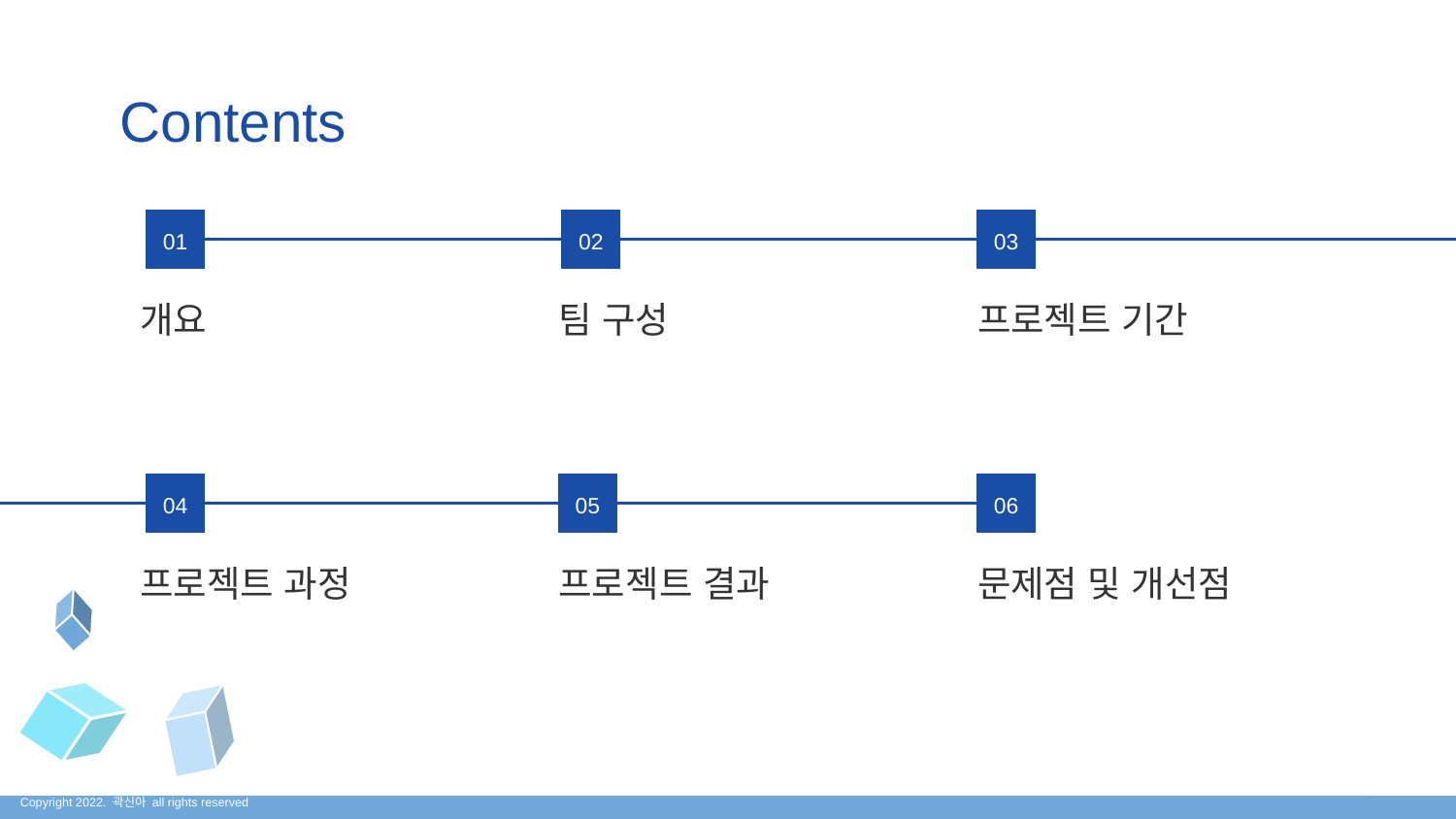

Contents
01
02
03
개요
팀 구성
프로젝트 기간
04
05
06
프로젝트 과정
프로젝트 결과
문제점 및 개선점